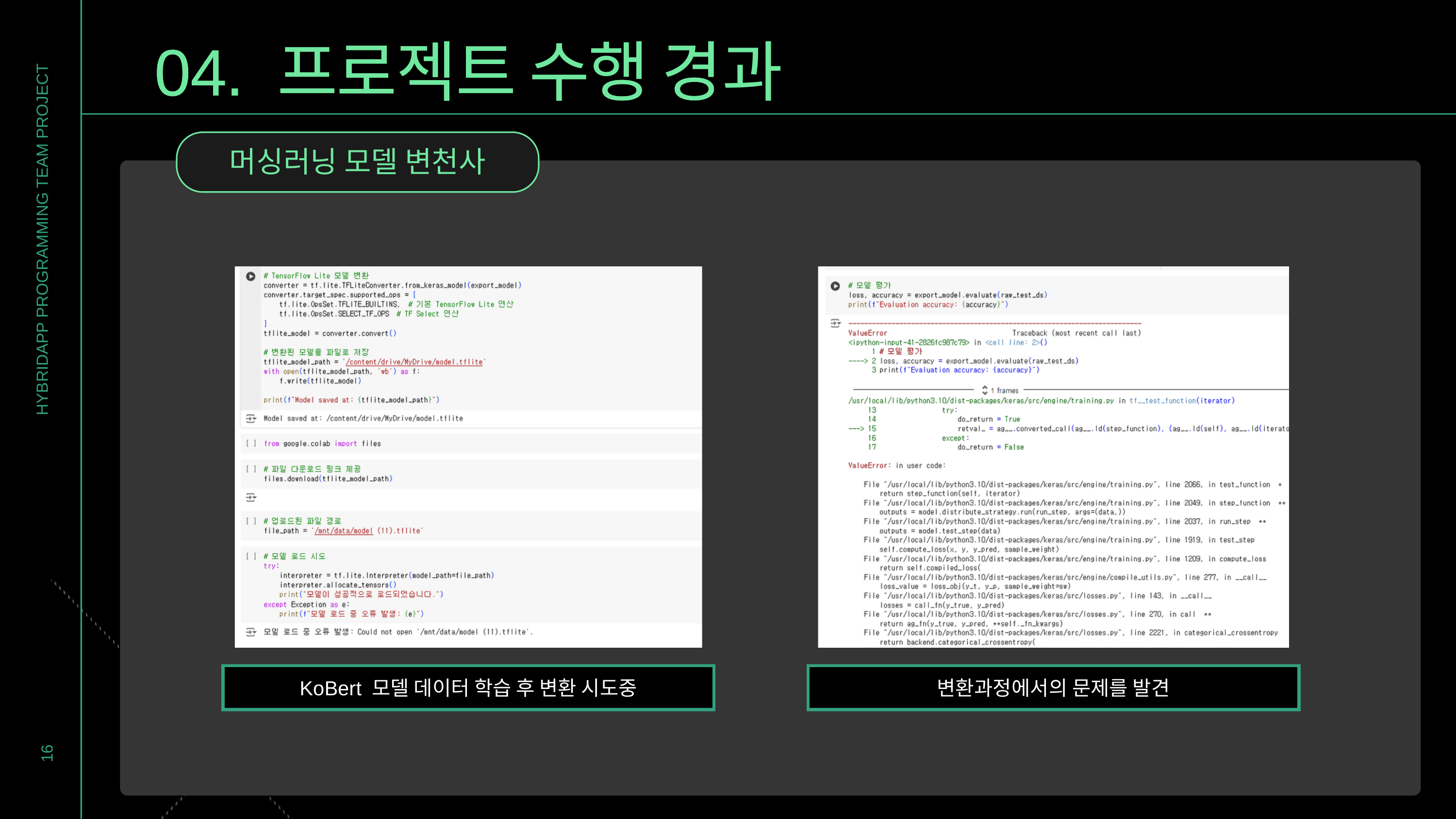

04. 프로젝트 수행 경과
04. 프로젝트 수행 경

머싱러닝 모델 변천사

HYBRIDAPP PROGRAMMING TEAM PROJECT

16

KoBert 모델 데이터 학습 후 변환 시도중

변환과정에서의 문제를 발견